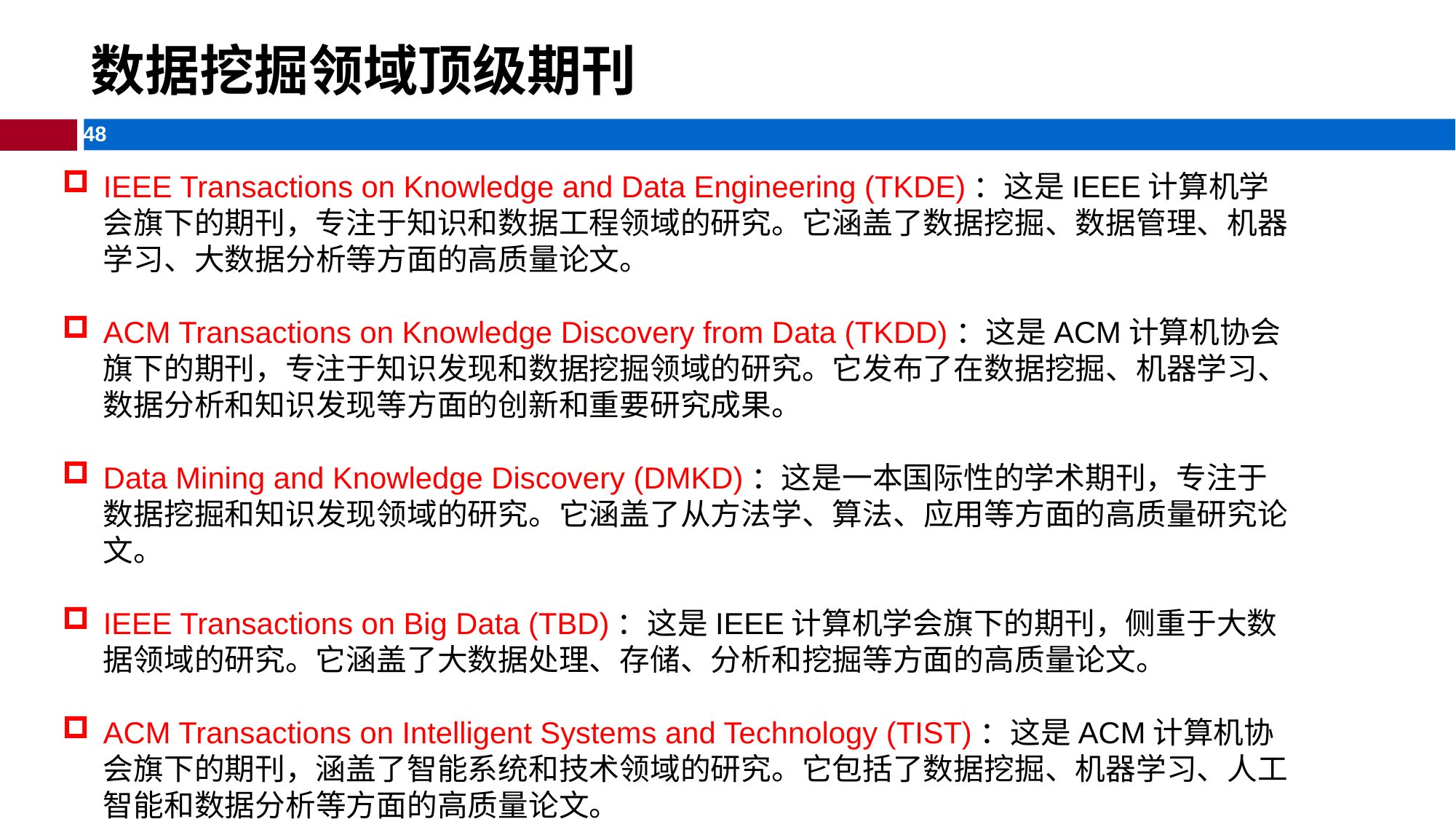

# 数据挖掘领域顶级期刊
IEEE Transactions on Knowledge and Data Engineering (TKDE)：这是IEEE计算机学会旗下的期刊，专注于知识和数据工程领域的研究。它涵盖了数据挖掘、数据管理、机器学习、大数据分析等方面的高质量论文。

ACM Transactions on Knowledge Discovery from Data (TKDD)：这是ACM计算机协会旗下的期刊，专注于知识发现和数据挖掘领域的研究。它发布了在数据挖掘、机器学习、数据分析和知识发现等方面的创新和重要研究成果。

Data Mining and Knowledge Discovery (DMKD)：这是一本国际性的学术期刊，专注于数据挖掘和知识发现领域的研究。它涵盖了从方法学、算法、应用等方面的高质量研究论文。

IEEE Transactions on Big Data (TBD)：这是IEEE计算机学会旗下的期刊，侧重于大数据领域的研究。它涵盖了大数据处理、存储、分析和挖掘等方面的高质量论文。

ACM Transactions on Intelligent Systems and Technology (TIST)：这是ACM计算机协会旗下的期刊，涵盖了智能系统和技术领域的研究。它包括了数据挖掘、机器学习、人工智能和数据分析等方面的高质量论文。